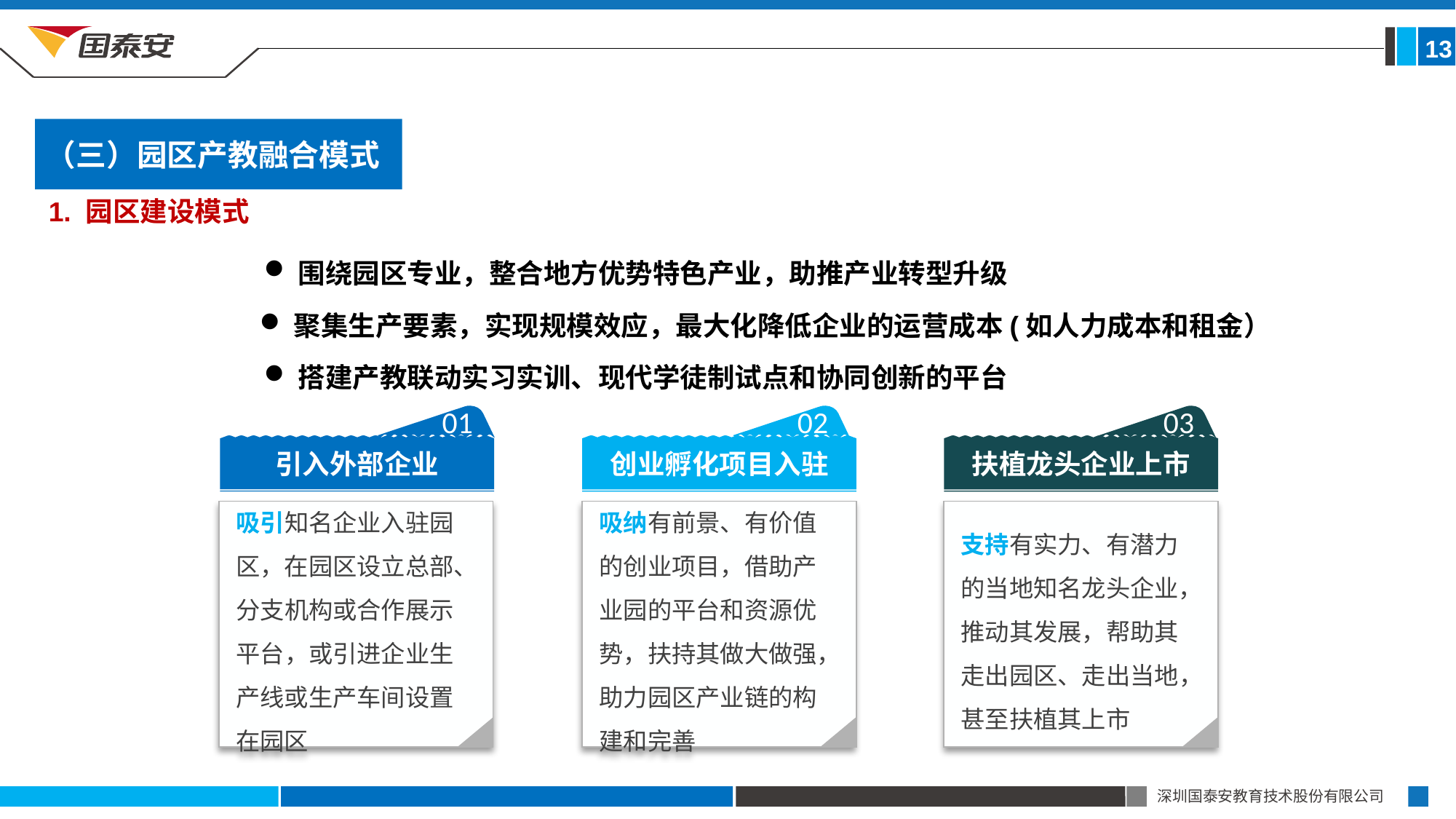

13
（三）园区产教融合模式
1. 园区建设模式
围绕园区专业，整合地方优势特色产业，助推产业转型升级
聚集生产要素，实现规模效应，最大化降低企业的运营成本(如人力成本和租金）
搭建产教联动实习实训、现代学徒制试点和协同创新的平台
01
引入外部企业
吸引知名企业入驻园区，在园区设立总部、分支机构或合作展示平台，或引进企业生产线或生产车间设置在园区

02
创业孵化项目入驻
吸纳有前景、有价值的创业项目，借助产业园的平台和资源优势，扶持其做大做强，助力园区产业链的构建和完善

03
扶植龙头企业上市
支持有实力、有潜力的当地知名龙头企业，推动其发展，帮助其走出园区、走出当地，甚至扶植其上市